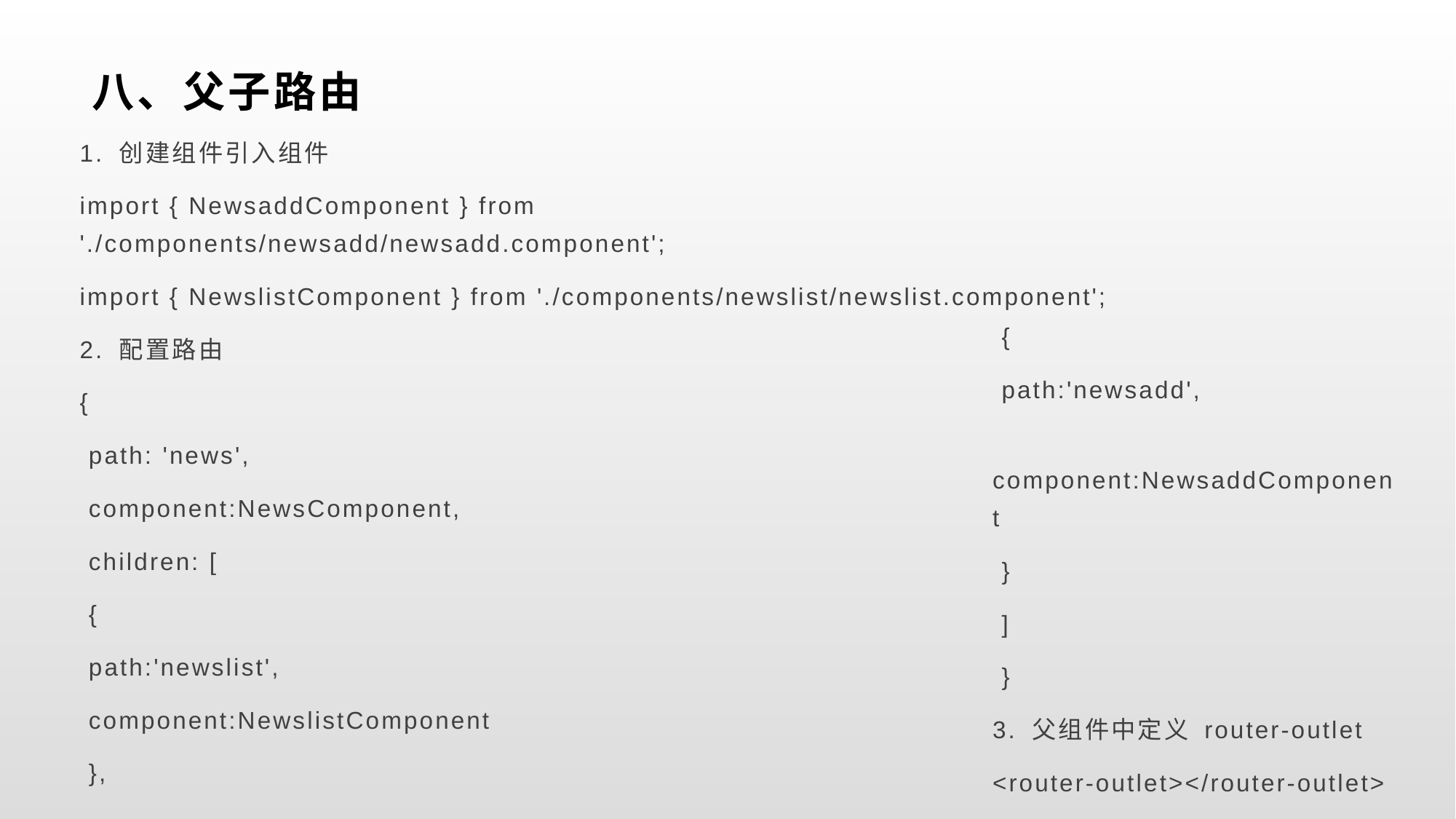

# 八、父子路由
1. 创建组件引入组件
import { NewsaddComponent } from './components/newsadd/newsadd.component';
import { NewslistComponent } from './components/newslist/newslist.component';
2. 配置路由
{
 path: 'news',
 component:NewsComponent,
 children: [
 {
 path:'newslist',
 component:NewslistComponent
 },

 {
 path:'newsadd',
 component:NewsaddComponent
 }
 ]
 }
3. 父组件中定义 router-outlet
<router-outlet></router-outlet>